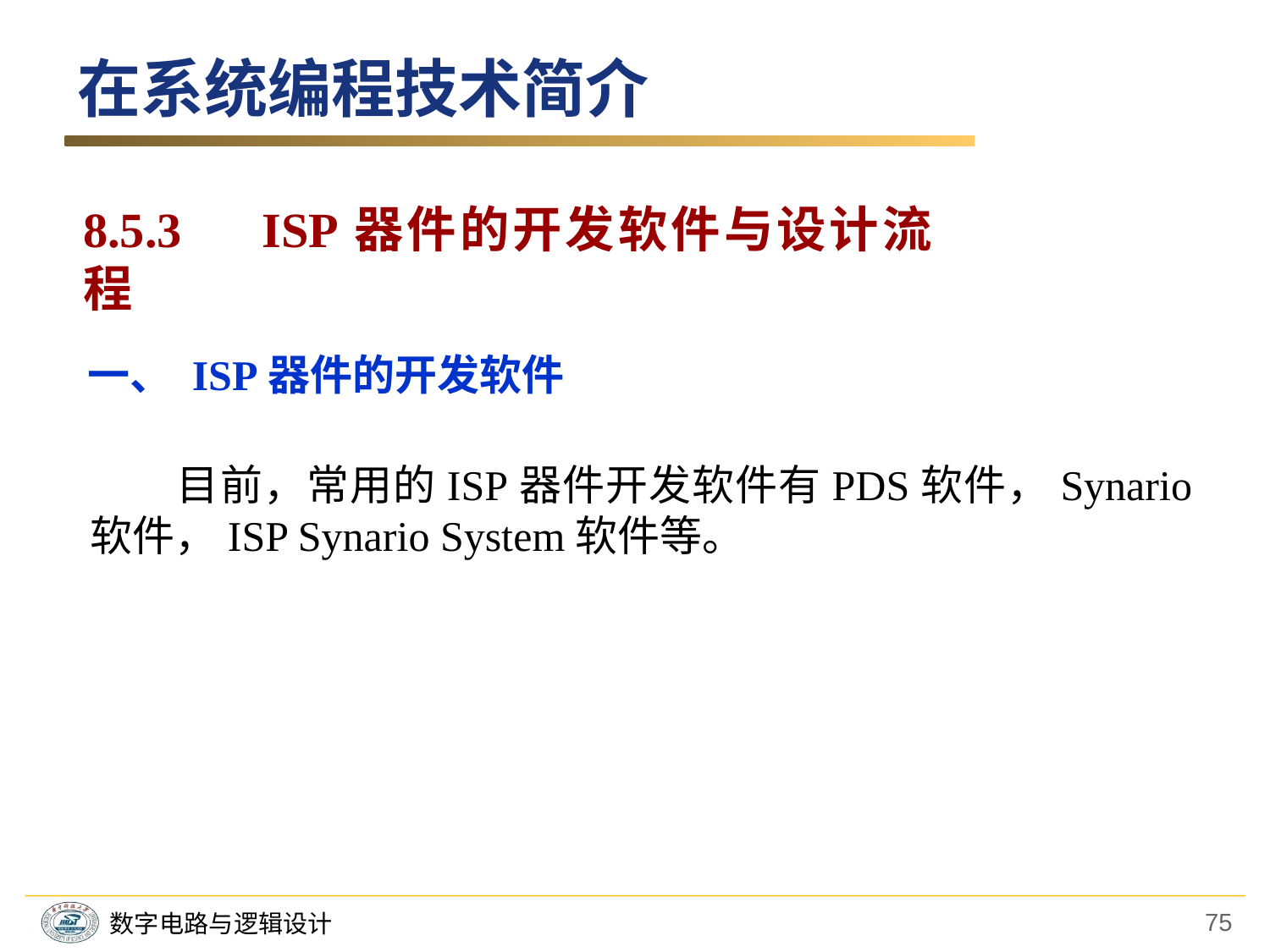

在系统编程技术简介
8.5.3　ISP器件的开发软件与设计流程
一、 ISP器件的开发软件
　　目前，常用的ISP器件开发软件有PDS软件，Synario软件，ISP Synario System软件等。
75
数字电路与逻辑设计